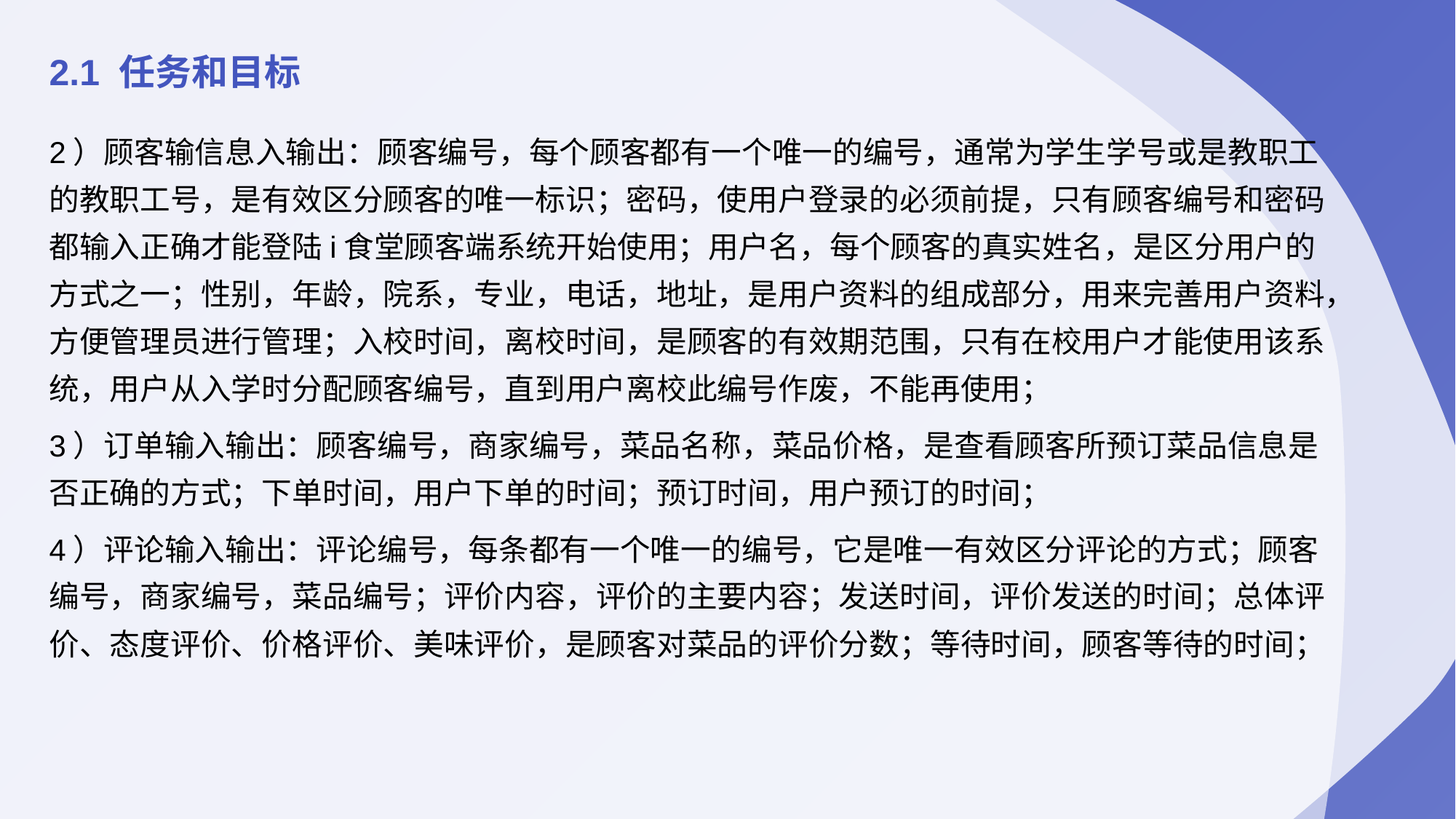

2.1 任务和目标
2）顾客输信息入输出：顾客编号，每个顾客都有一个唯一的编号，通常为学生学号或是教职工的教职工号，是有效区分顾客的唯一标识；密码，使用户登录的必须前提，只有顾客编号和密码都输入正确才能登陆i食堂顾客端系统开始使用；用户名，每个顾客的真实姓名，是区分用户的方式之一；性别，年龄，院系，专业，电话，地址，是用户资料的组成部分，用来完善用户资料，方便管理员进行管理；入校时间，离校时间，是顾客的有效期范围，只有在校用户才能使用该系统，用户从入学时分配顾客编号，直到用户离校此编号作废，不能再使用；
3）订单输入输出：顾客编号，商家编号，菜品名称，菜品价格，是查看顾客所预订菜品信息是否正确的方式；下单时间，用户下单的时间；预订时间，用户预订的时间；
4）评论输入输出：评论编号，每条都有一个唯一的编号，它是唯一有效区分评论的方式；顾客编号，商家编号，菜品编号；评价内容，评价的主要内容；发送时间，评价发送的时间；总体评价、态度评价、价格评价、美味评价，是顾客对菜品的评价分数；等待时间，顾客等待的时间；